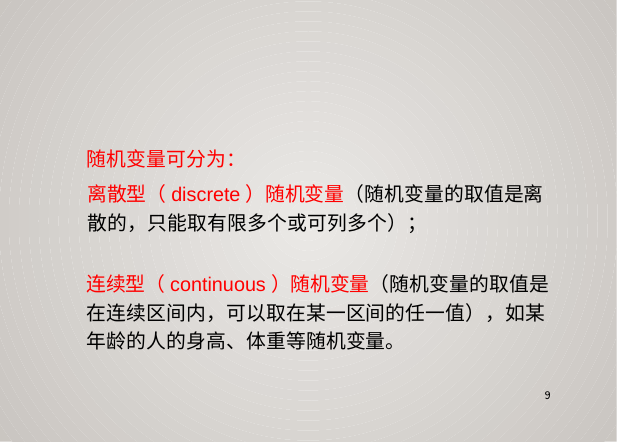

随机变量可分为：
离散型（discrete）随机变量（随机变量的取值是离
散的，只能取有限多个或可列多个）；
连续型（continuous）随机变量（随机变量的取值是
在连续区间内，可以取在某一区间的任一值），如某
年龄的人的身高、体重等随机变量。
9